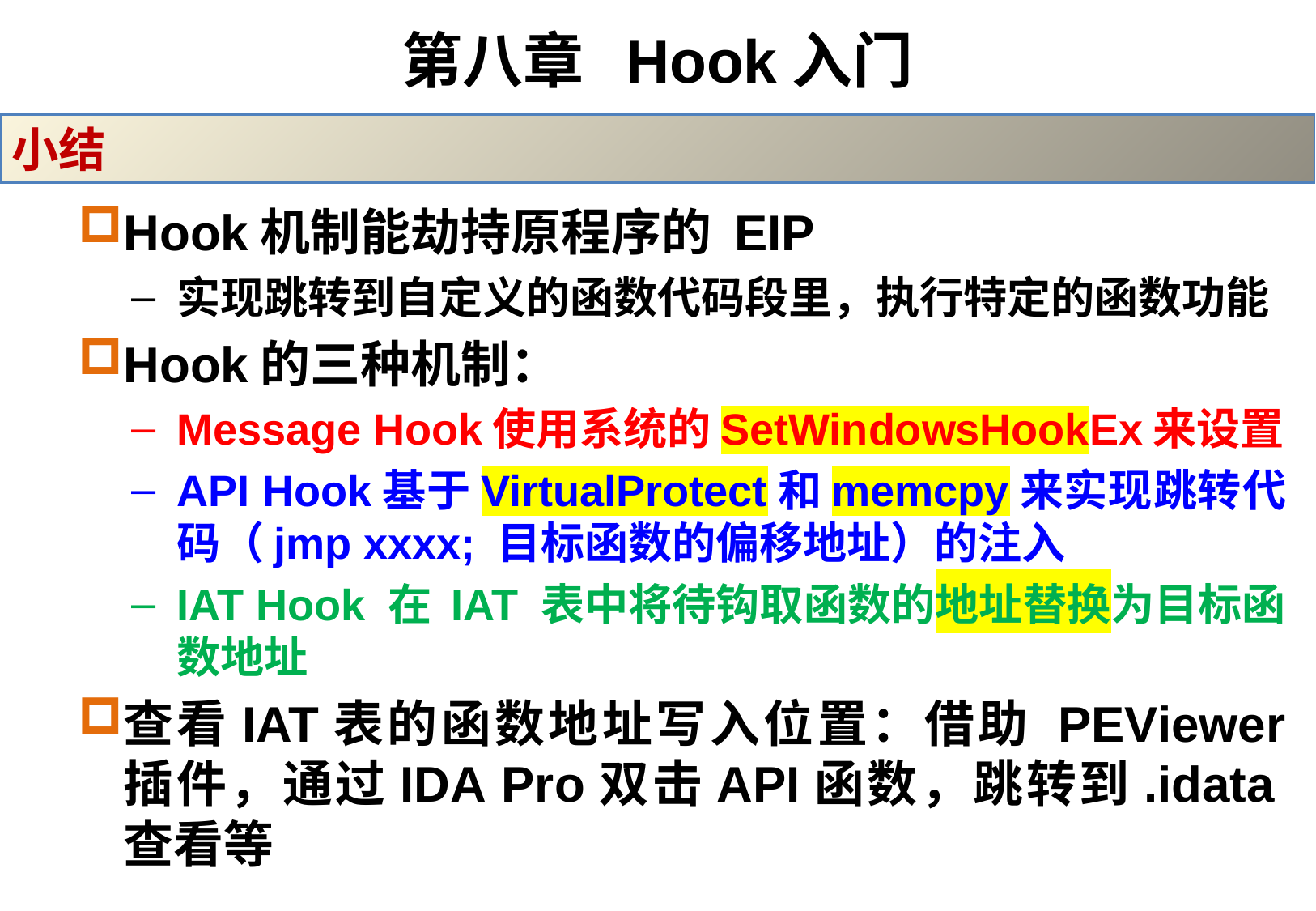

# 第八章  Hook入门
小结
Hook机制能劫持原程序的 EIP
实现跳转到自定义的函数代码段里，执行特定的函数功能
Hook的三种机制：
Message Hook使用系统的SetWindowsHookEx来设置
API Hook基于VirtualProtect和memcpy来实现跳转代码（jmp xxxx; 目标函数的偏移地址）的注入
IAT Hook 在 IAT 表中将待钩取函数的地址替换为目标函数地址
查看IAT表的函数地址写入位置：借助 PEViewer 插件，通过IDA Pro双击API函数，跳转到.idata查看等